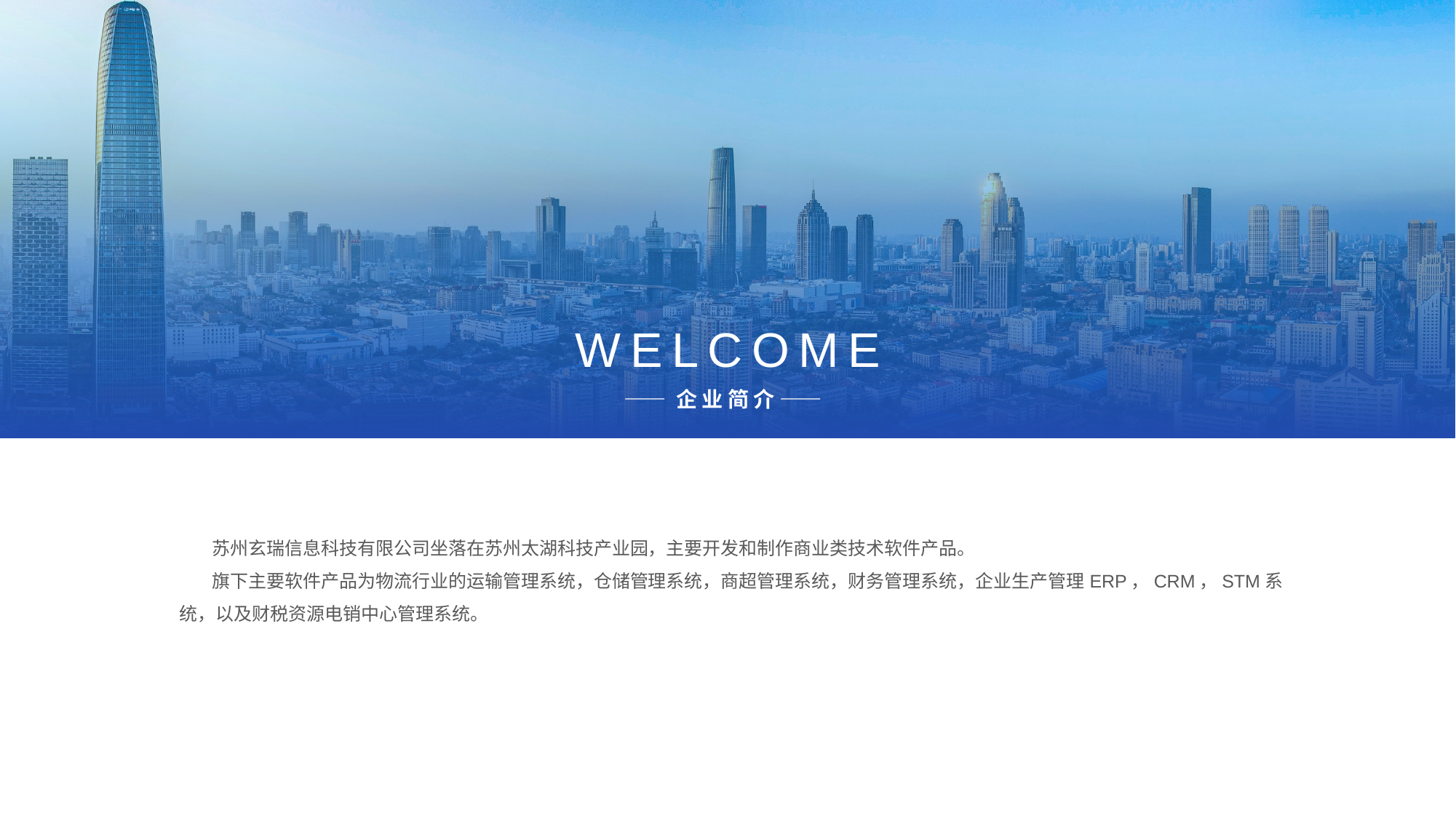

WELCOME
——企业简介——
       苏州玄瑞信息科技有限公司坐落在苏州太湖科技产业园，主要开发和制作商业类技术软件产品。
       旗下主要软件产品为物流行业的运输管理系统，仓储管理系统，商超管理系统，财务管理系统，企业生产管理ERP，CRM，STM系统，以及财税资源电销中心管理系统。